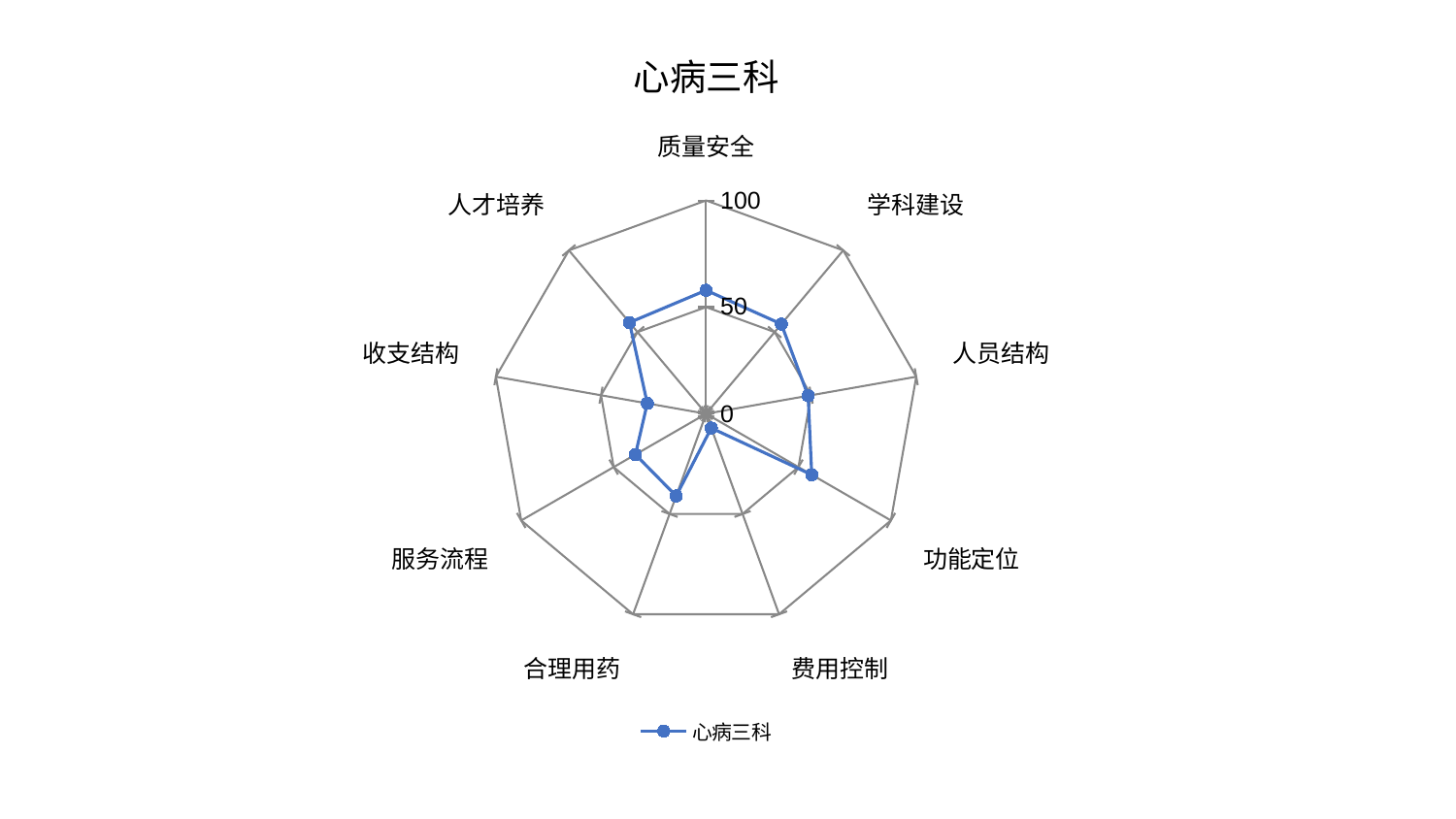

### Chart: 心病三科

| Category | 心病三科 |
|---|---|
| 质量安全 | 57.89898005195962 |
| 学科建设 | 54.911225826386904 |
| 人员结构 | 48.571444745646474 |
| 功能定位 | 57.19417112395356 |
| 费用控制 | 7.124045329091923 |
| 合理用药 | 41.020837147016245 |
| 服务流程 | 38.23793354560115 |
| 收支结构 | 27.97125065474382 |
| 人才培养 | 55.83978027456877 |
196